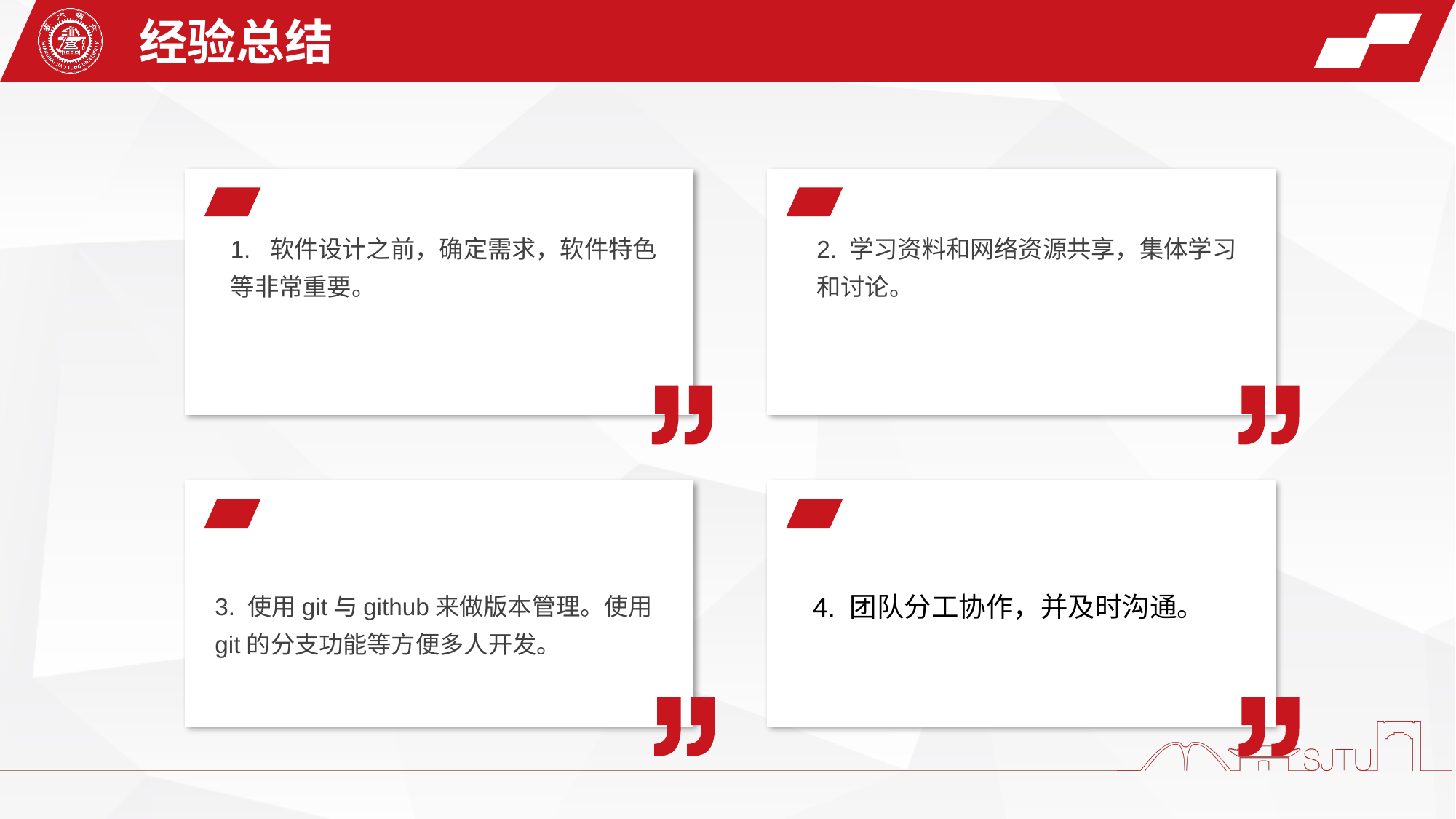

经验总结

2. 学习资料和网络资源共享，集体学习和讨论。
1.  软件设计之前，确定需求，软件特色等非常重要。

3. 使用git与github来做版本管理。使用git的分支功能等方便多人开发。
4. 团队分工协作，并及时沟通。